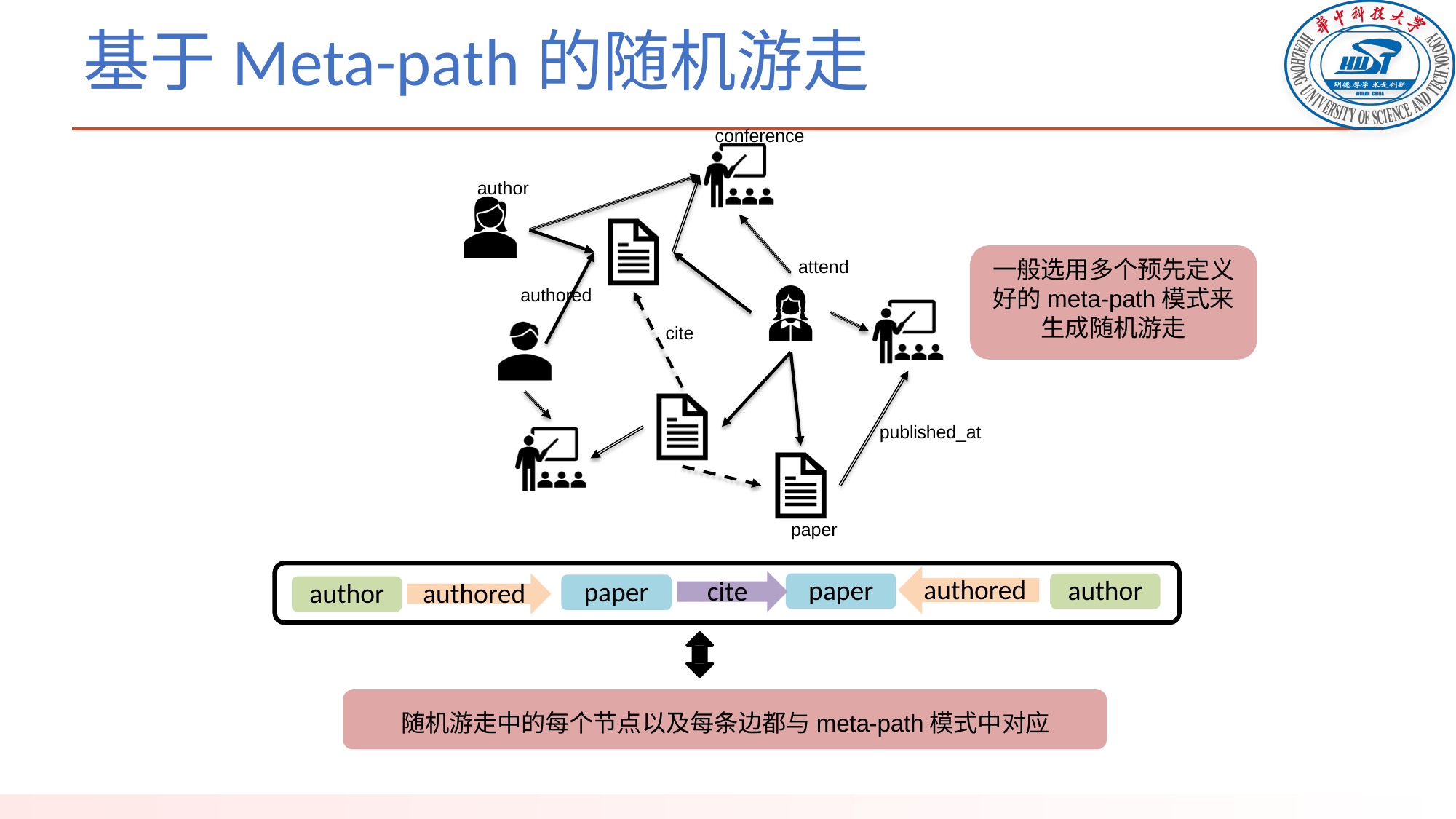

# 基于Meta-path的随机游走
conference

author

一般选用多个预先定义好的meta-path模式来生成随机游走
attend

authored

cite

published_at

paper

authored
paper
author

cite
paper

authored
author

随机游走中的每个节点以及每条边都与meta-path模式中对应